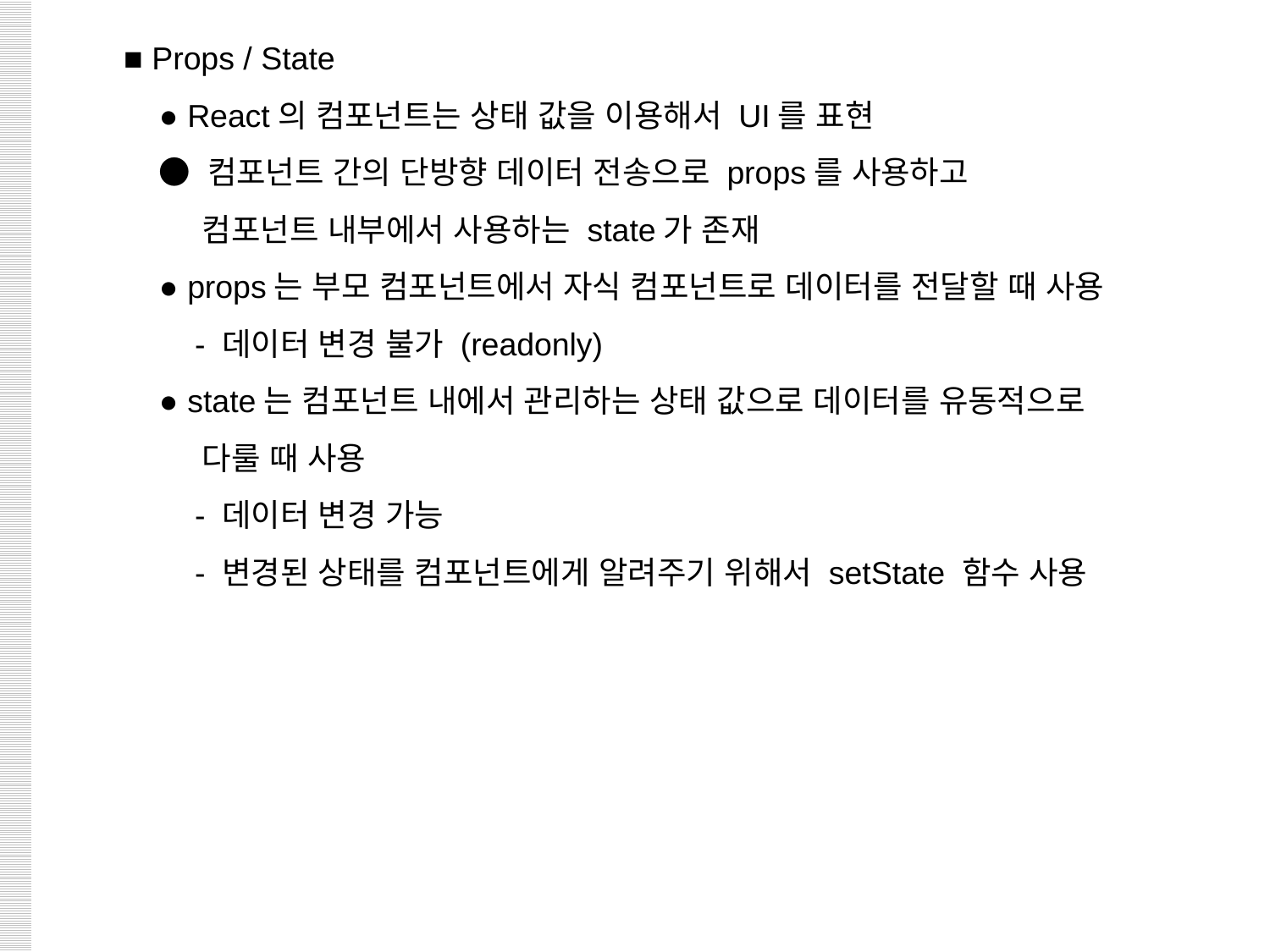

■ Props / State
    ● React의 컴포넌트는 상태 값을 이용해서 UI를 표현
    ● 컴포넌트 간의 단방향 데이터 전송으로 props를 사용하고
        컴포넌트 내부에서 사용하는 state가 존재
    ● props는 부모 컴포넌트에서 자식 컴포넌트로 데이터를 전달할 때 사용
        - 데이터 변경 불가 (readonly)
    ● state는 컴포넌트 내에서 관리하는 상태 값으로 데이터를 유동적으로
        다룰 때 사용
        - 데이터 변경 가능
        - 변경된 상태를 컴포넌트에게 알려주기 위해서 setState 함수 사용